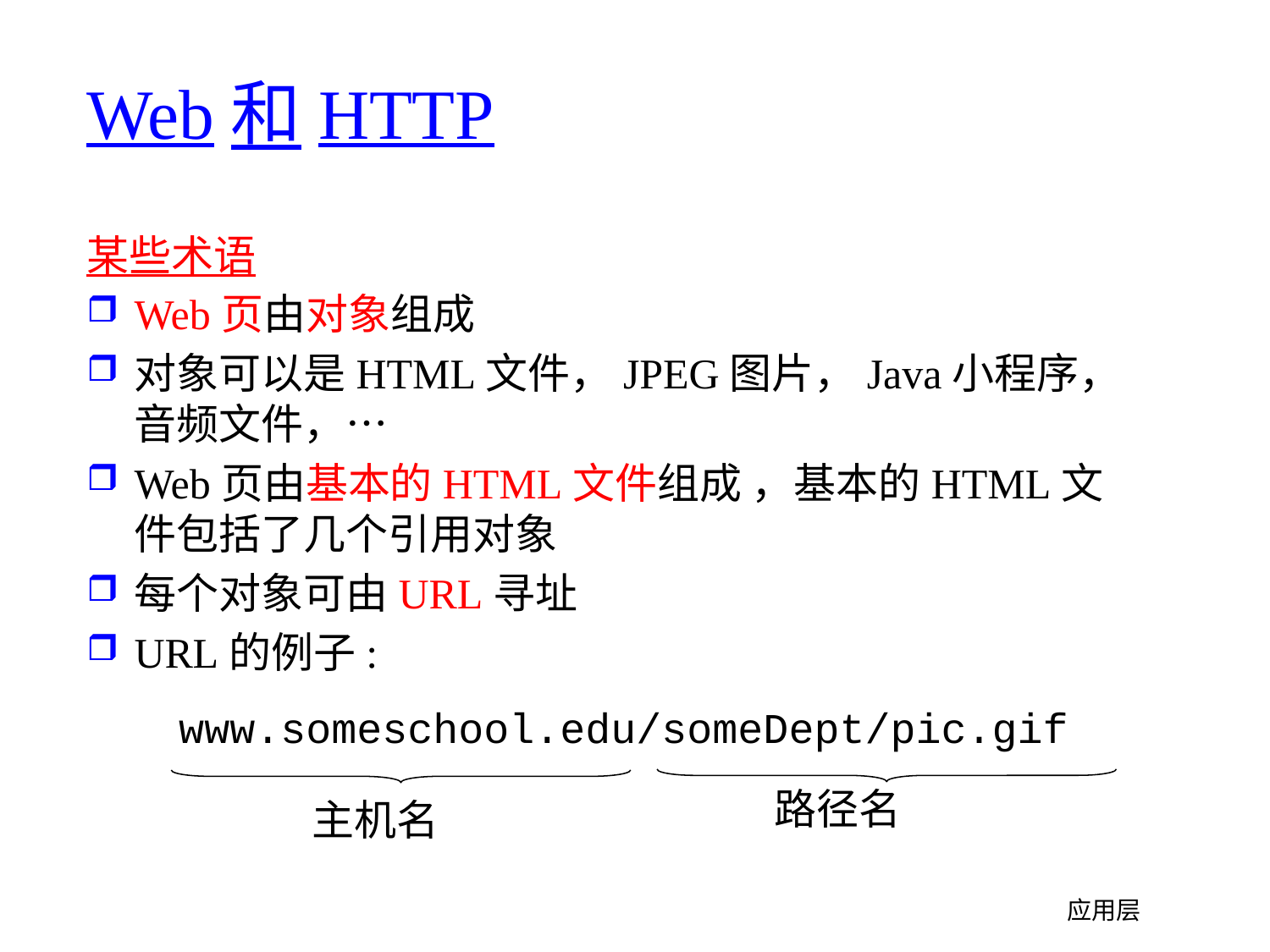

# Web和HTTP
某些术语
Web页由对象组成
对象可以是HTML文件，JPEG图片，Java小程序，音频文件，…
Web页由基本的HTML文件组成 ，基本的HTML文件包括了几个引用对象
每个对象可由URL寻址
URL的例子:

www.someschool.edu/someDept/pic.gif
路径名
主机名
应用层
22